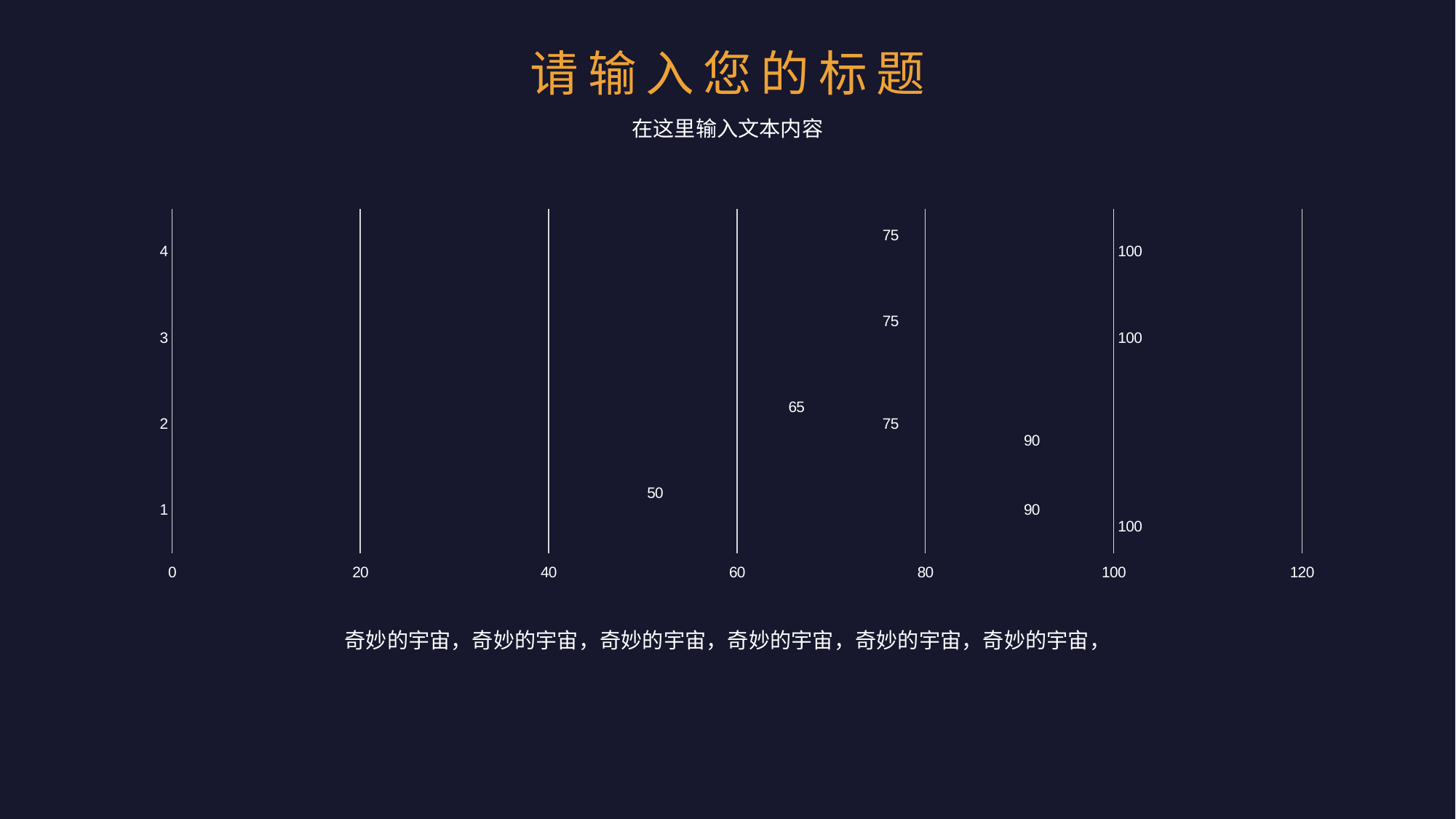

请输入您的标题
在这里输入文本内容

### Chart

| Category | Series 1 | Series 2 | Series 3 |
|---|---|---|---|
奇妙的宇宙，奇妙的宇宙，奇妙的宇宙，奇妙的宇宙，奇妙的宇宙，奇妙的宇宙，